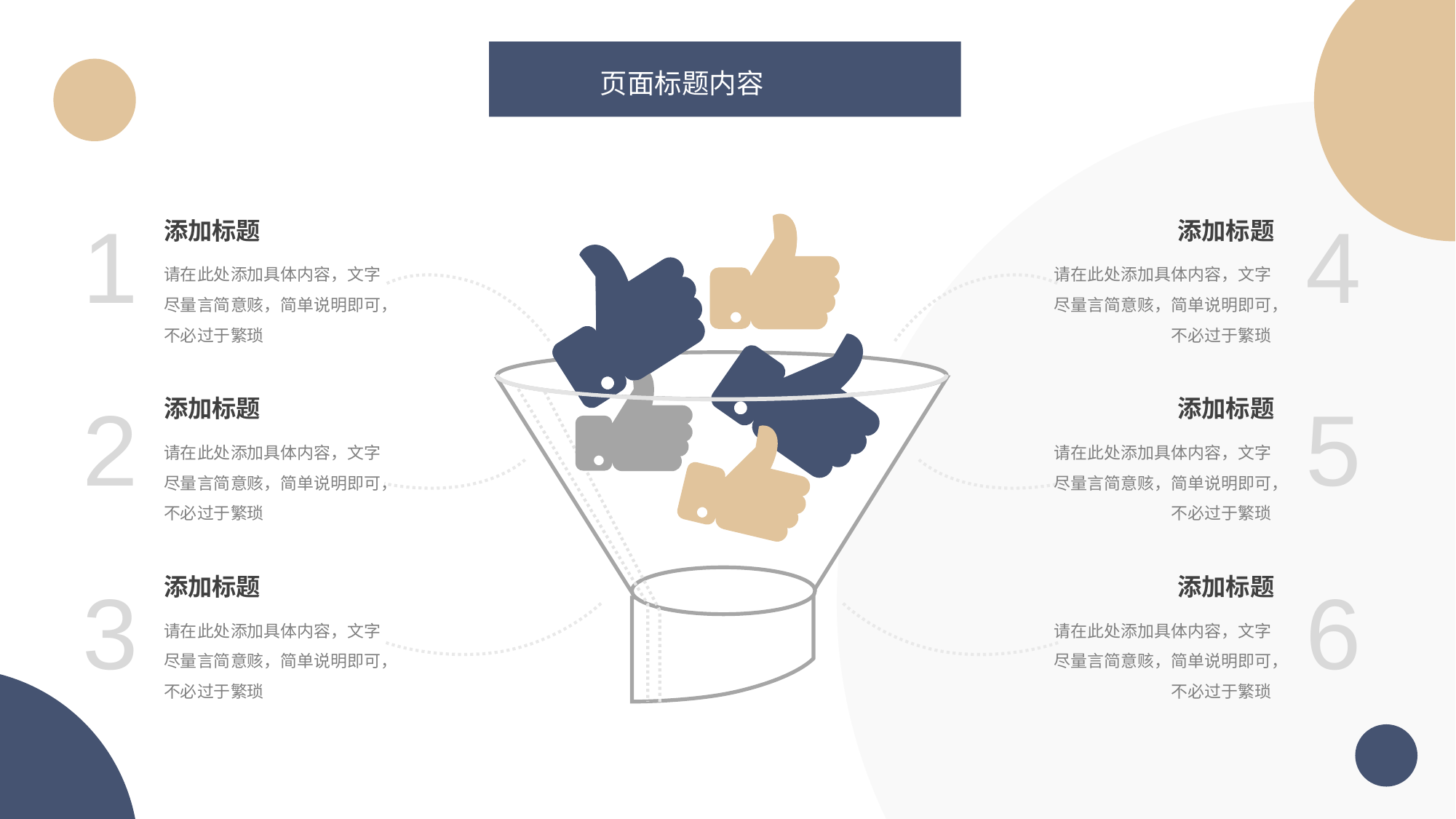

页面标题内容

1
4
添加标题
添加标题

请在此处添加具体内容，文字尽量言简意赅，简单说明即可，不必过于繁琐
请在此处添加具体内容，文字尽量言简意赅，简单说明即可，不必过于繁琐

2
5
添加标题
添加标题
请在此处添加具体内容，文字尽量言简意赅，简单说明即可，不必过于繁琐
请在此处添加具体内容，文字尽量言简意赅，简单说明即可，不必过于繁琐

3
6
添加标题
添加标题

请在此处添加具体内容，文字尽量言简意赅，简单说明即可，不必过于繁琐
请在此处添加具体内容，文字尽量言简意赅，简单说明即可，不必过于繁琐